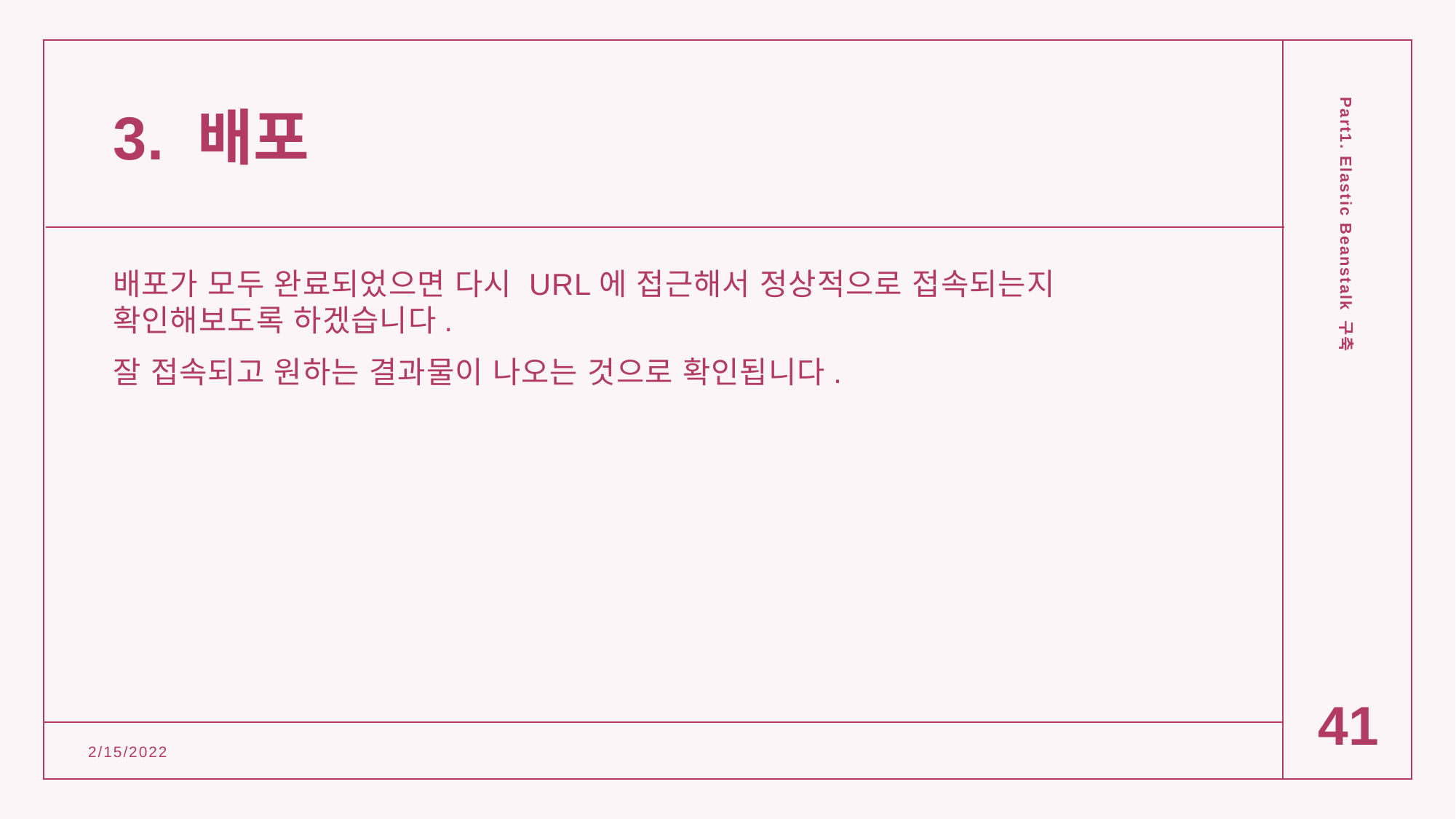

# 3. 배포
배포가 모두 완료되었으면 다시 URL에 접근해서 정상적으로 접속되는지 확인해보도록 하겠습니다.
잘 접속되고 원하는 결과물이 나오는 것으로 확인됩니다.
Part1. Elastic Beanstalk 구축
41
2/15/2022